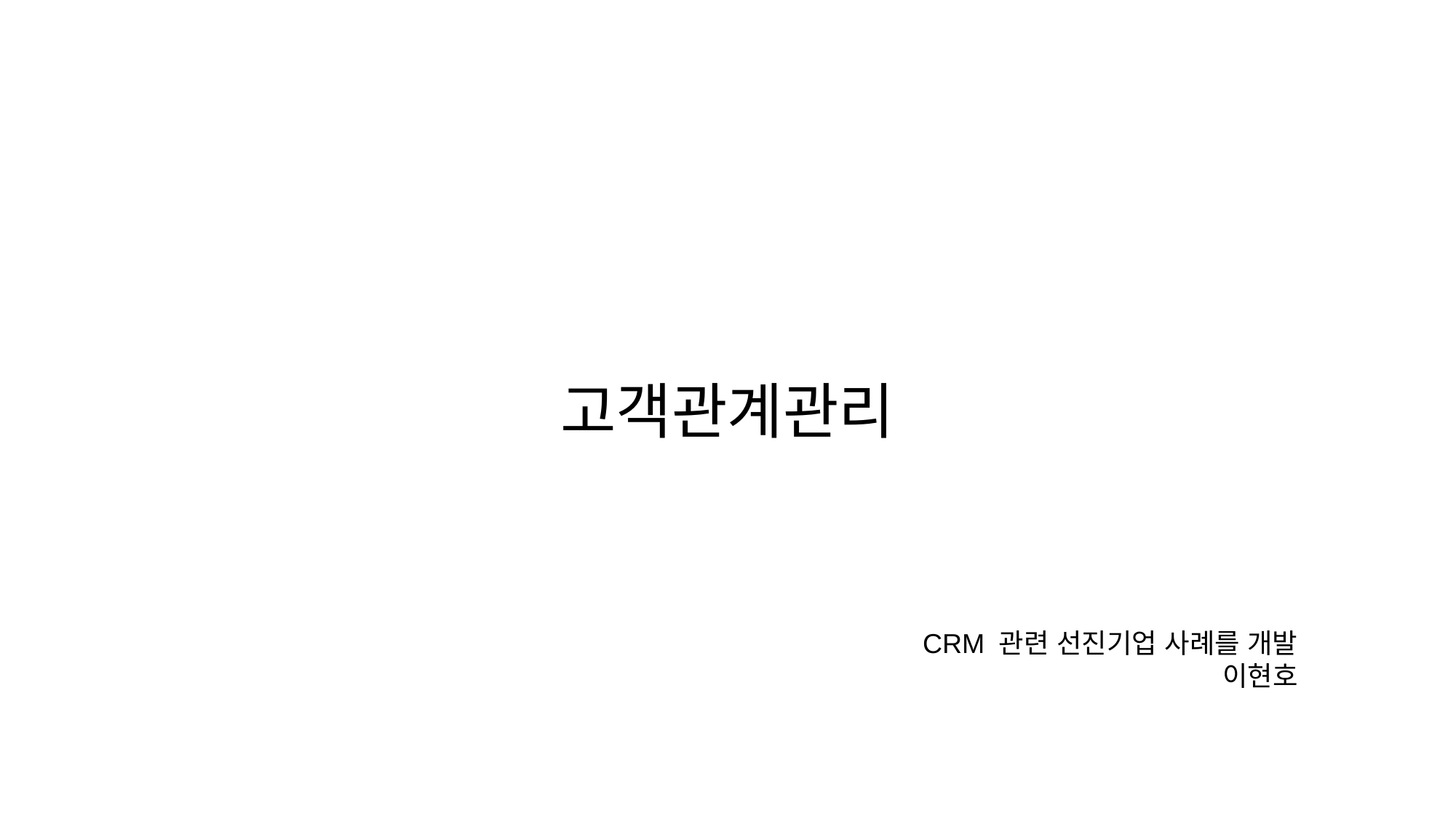

고객관계관리
CRM 관련 선진기업 사례를 개발
이현호